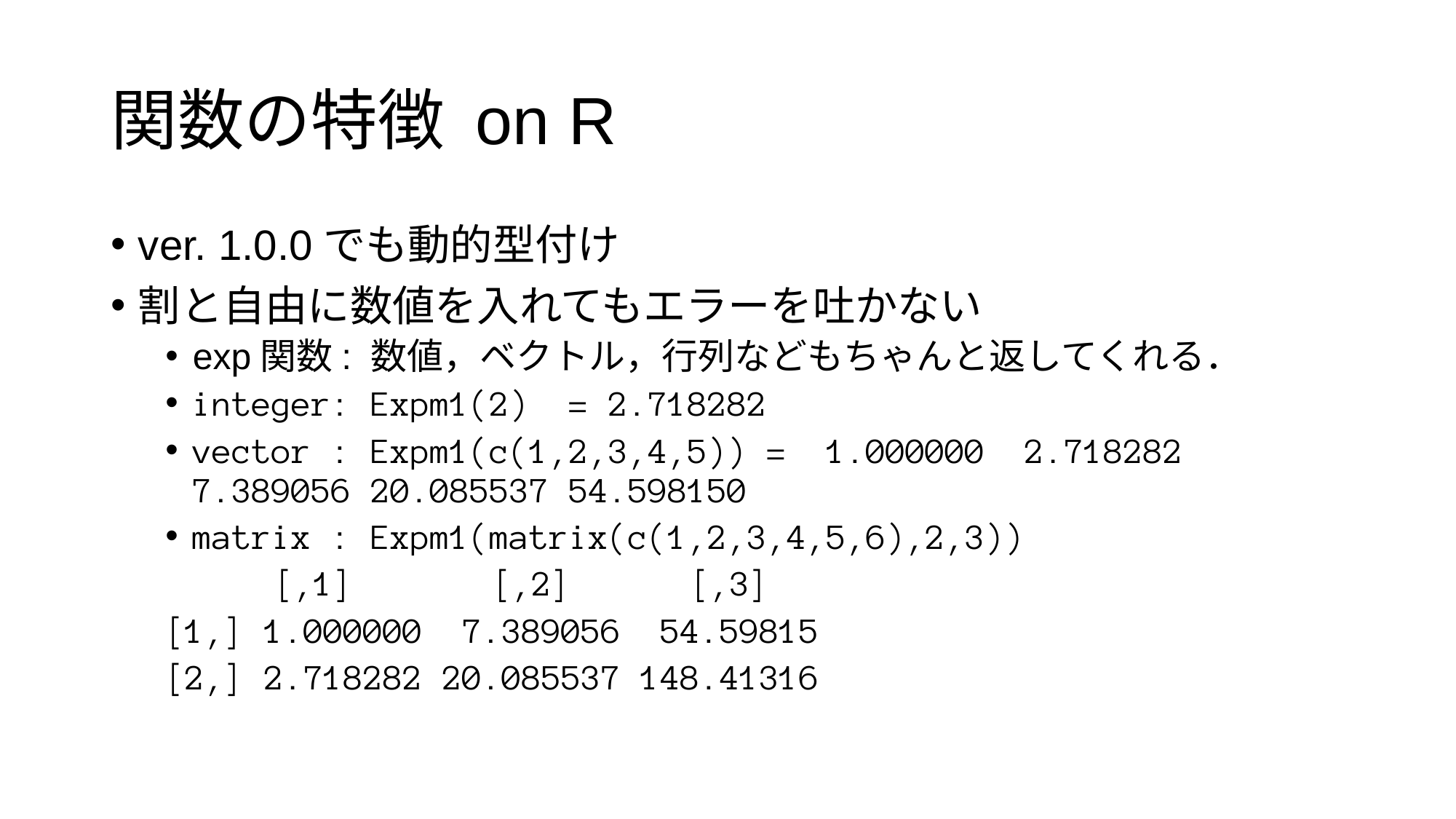

# 関数の特徴 on R
ver. 1.0.0でも動的型付け
割と自由に数値を入れてもエラーを吐かない
exp関数: 数値，ベクトル，行列などもちゃんと返してくれる．
integer: Expm1(2)  = 2.718282
vector : Expm1(c(1,2,3,4,5)) =  1.000000  2.718282  7.389056 20.085537 54.598150
matrix : Expm1(matrix(c(1,2,3,4,5,6),2,3))
	[,1]       [,2]      [,3]
[1,] 1.000000  7.389056  54.59815
[2,] 2.718282 20.085537 148.41316